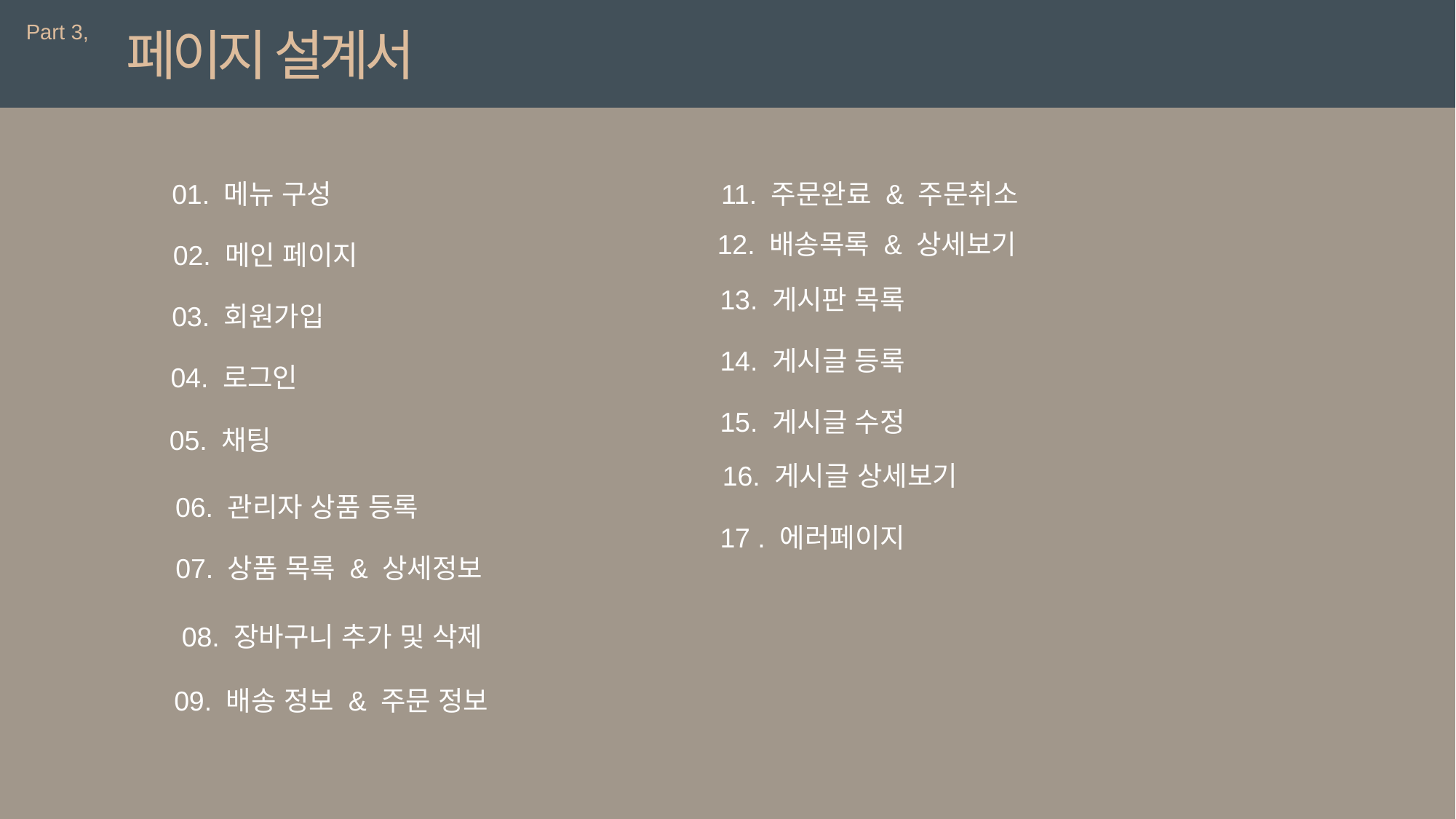

Part 3,
페이지 설계서

01. 메뉴 구성
11. 주문완료 & 주문취소
12. 배송목록 & 상세보기
02. 메인 페이지
13. 게시판 목록
03. 회원가입
14. 게시글 등록
04. 로그인
15. 게시글 수정
05. 채팅
16. 게시글 상세보기
06. 관리자 상품 등록
17 . 에러페이지
07. 상품 목록 & 상세정보
08. 장바구니 추가 및 삭제
09. 배송 정보 & 주문 정보